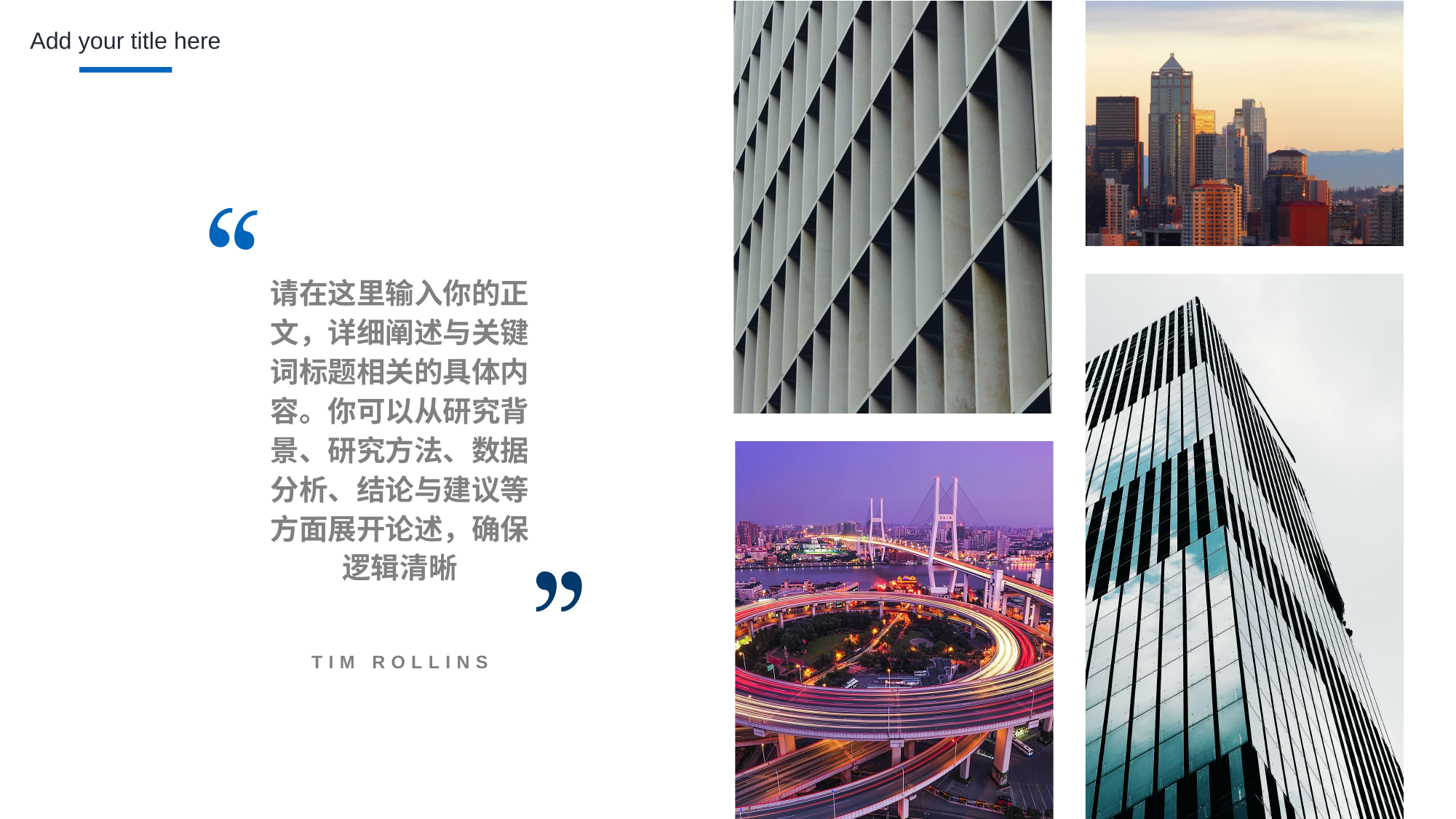

Add your title here

请在这里输入你的正文，详细阐述与关键词标题相关的具体内容。你可以从研究背景、研究方法、数据分析、结论与建议等方面展开论述，确保逻辑清晰

TIM ROLLINS